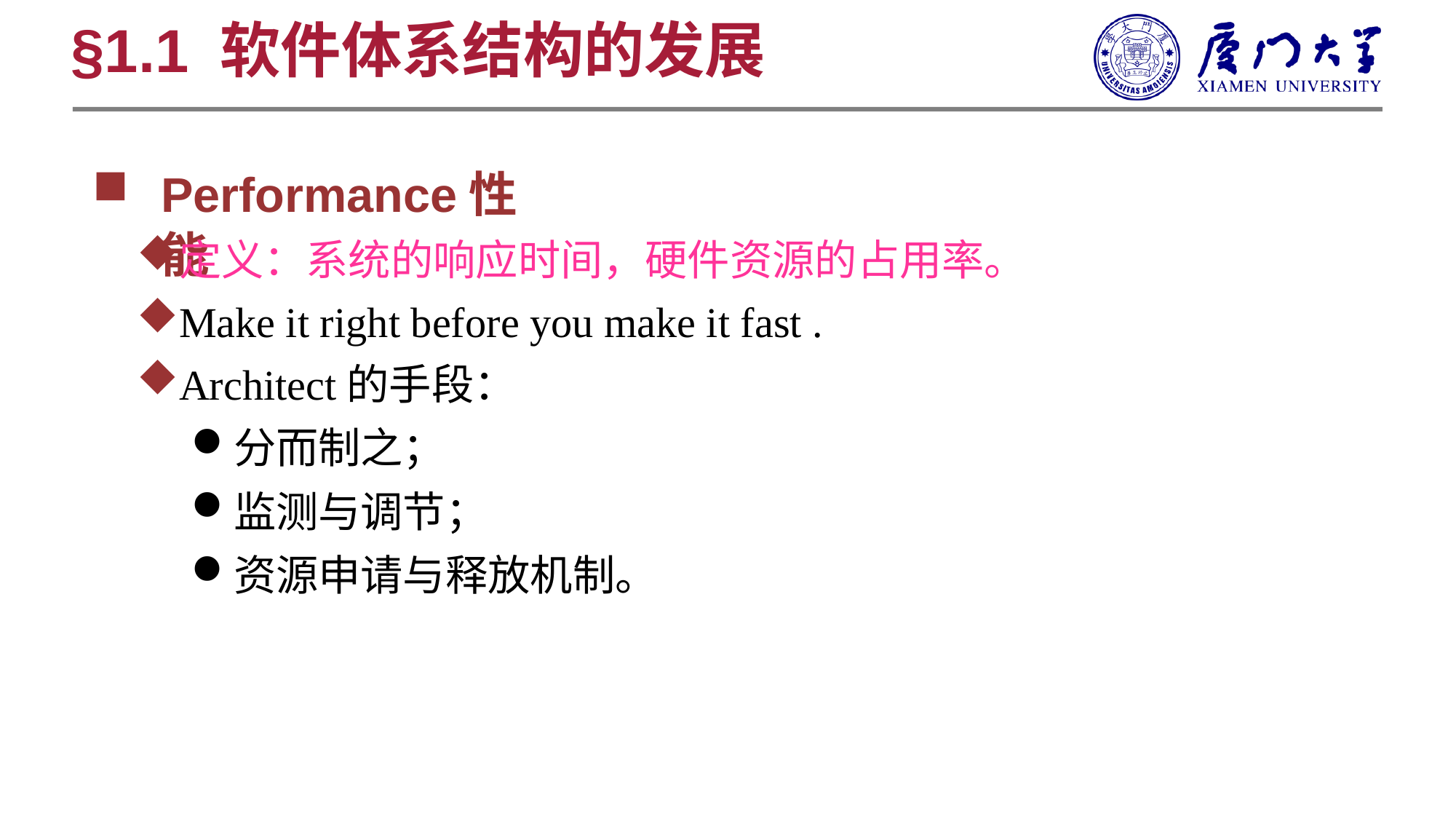

§1.1 软件体系结构的发展
Performance性能
定义：系统的响应时间，硬件资源的占用率。
Make it right before you make it fast .
Architect的手段：
分而制之；
监测与调节；
资源申请与释放机制。